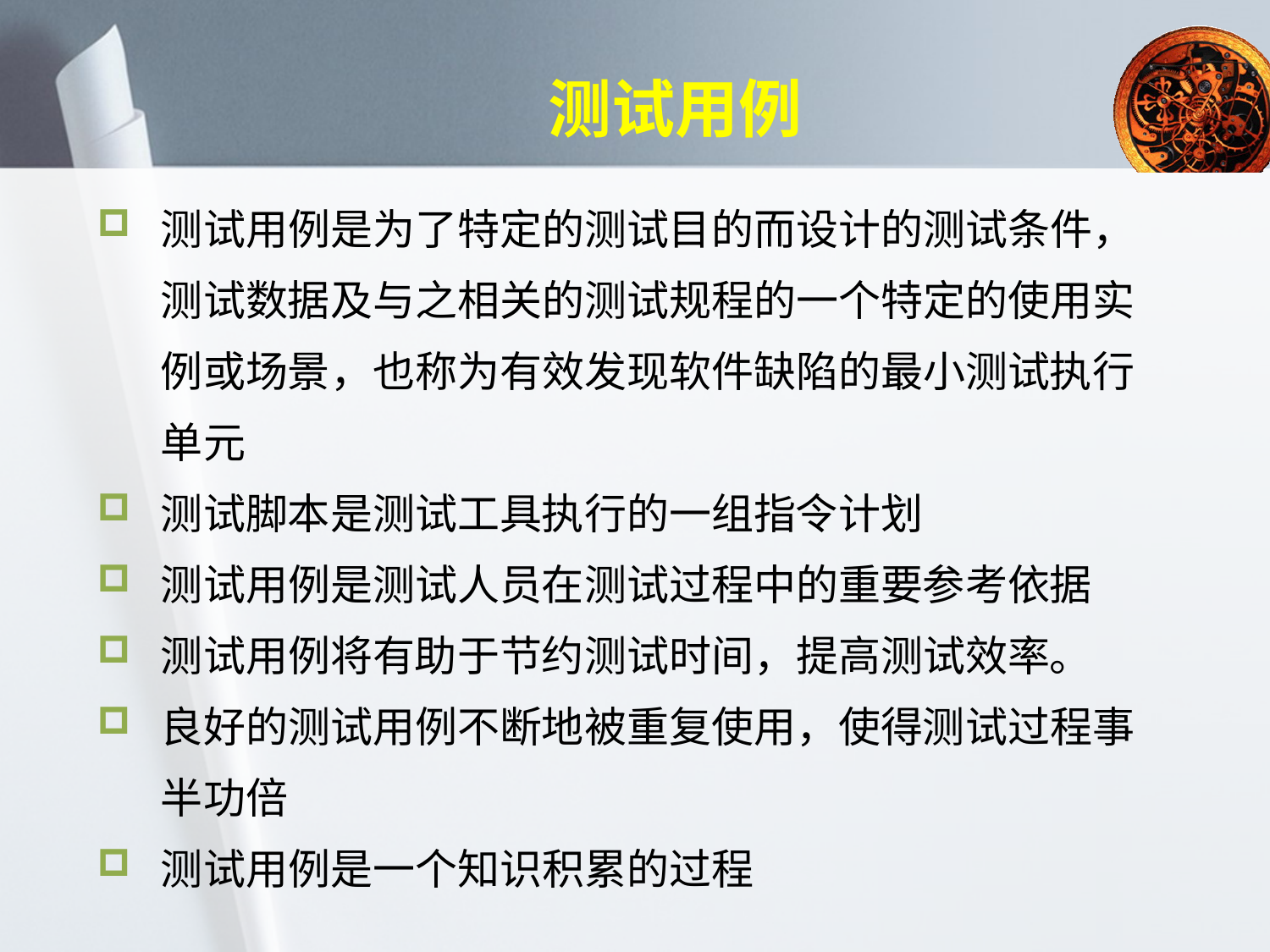

# 测试用例
测试用例是为了特定的测试目的而设计的测试条件，测试数据及与之相关的测试规程的一个特定的使用实例或场景，也称为有效发现软件缺陷的最小测试执行单元
测试脚本是测试工具执行的一组指令计划
测试用例是测试人员在测试过程中的重要参考依据
测试用例将有助于节约测试时间，提高测试效率。
良好的测试用例不断地被重复使用，使得测试过程事半功倍
测试用例是一个知识积累的过程